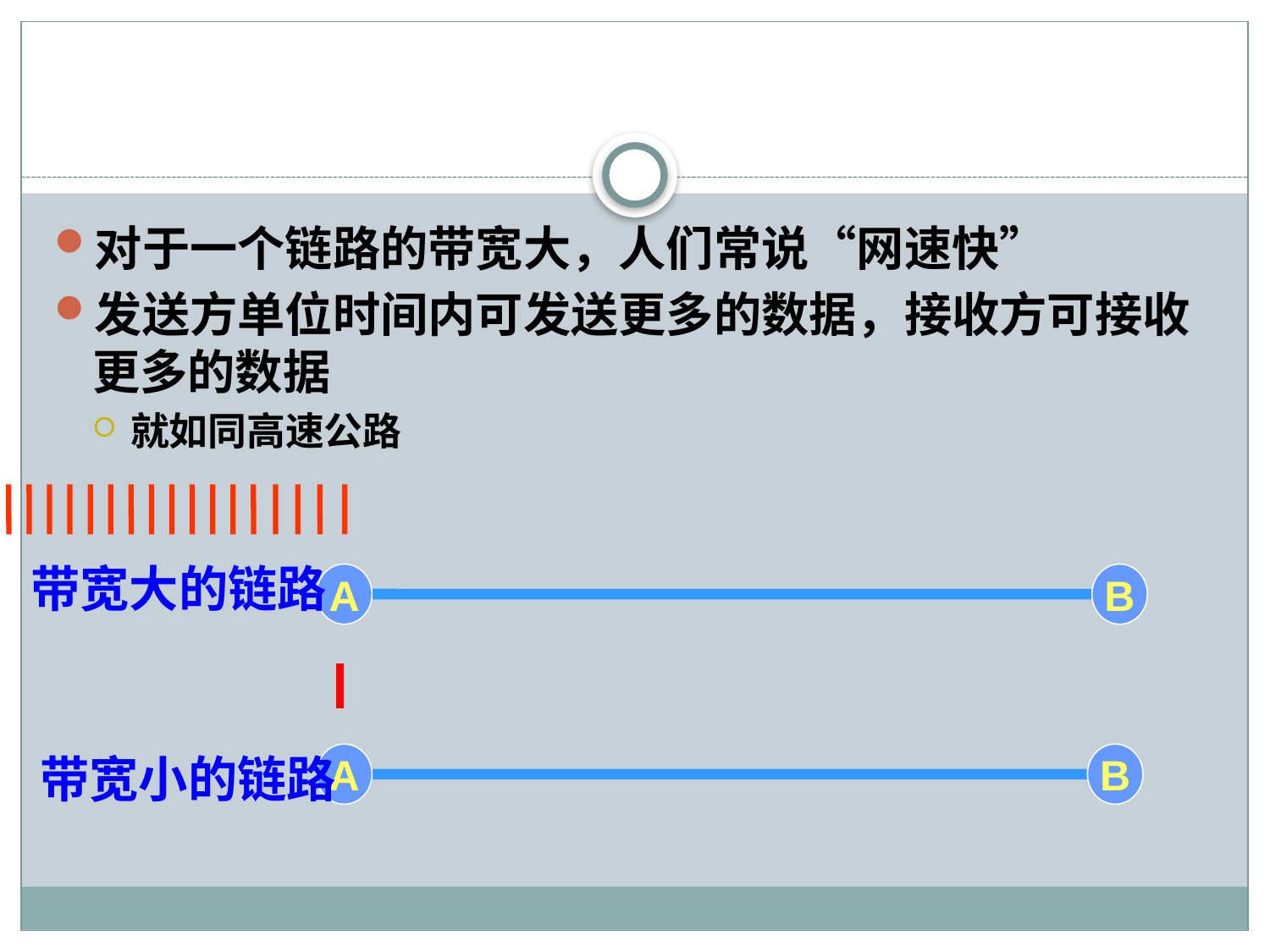

#
对于一个链路的带宽大，人们常说“网速快”
发送方单位时间内可发送更多的数据，接收方可接收更多的数据
就如同高速公路

带宽大的链路
A
B

带宽小的链路
A
B